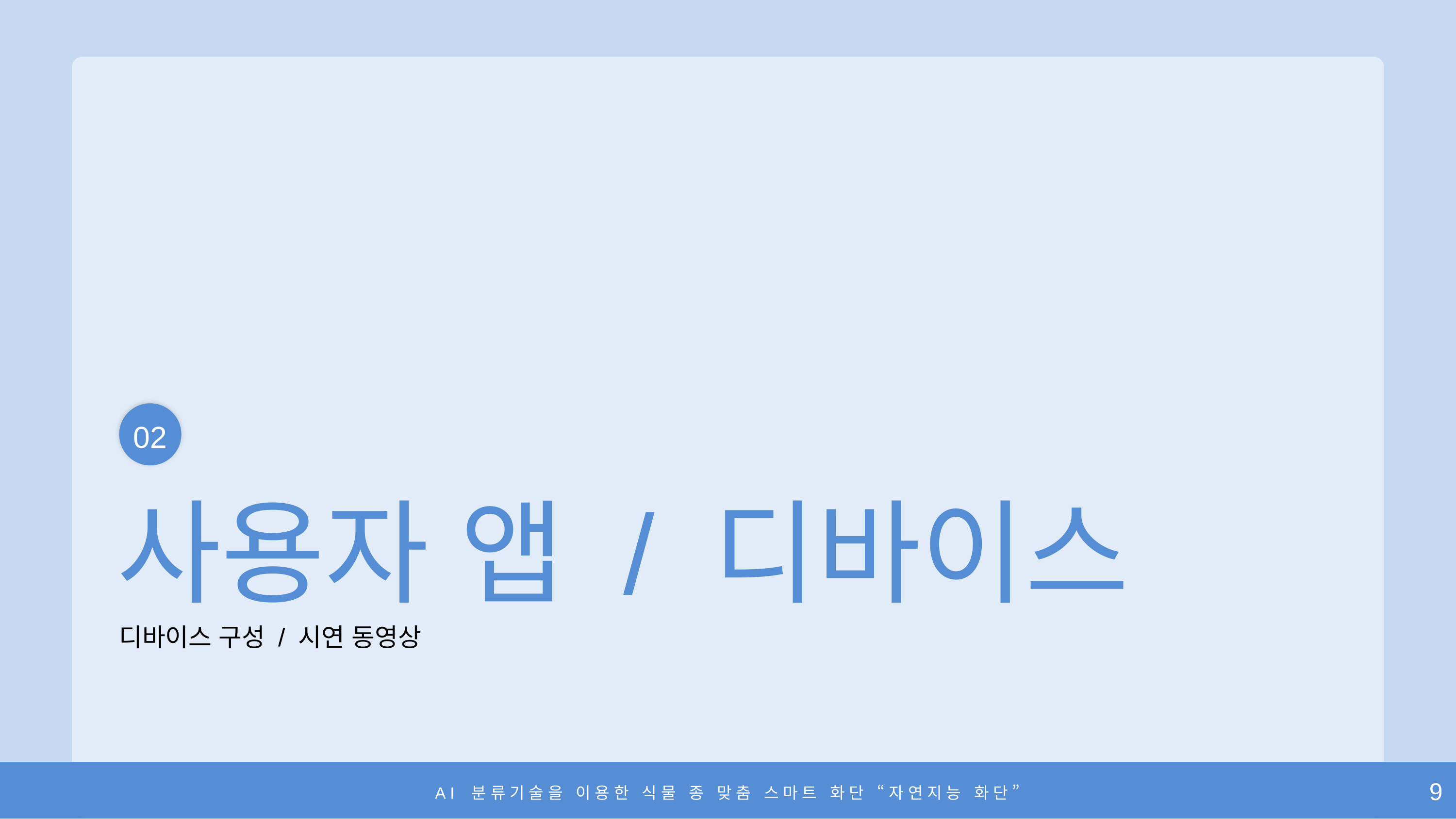

02

사용자 앱 / 디바이스
디바이스 구성 / 시연 동영상